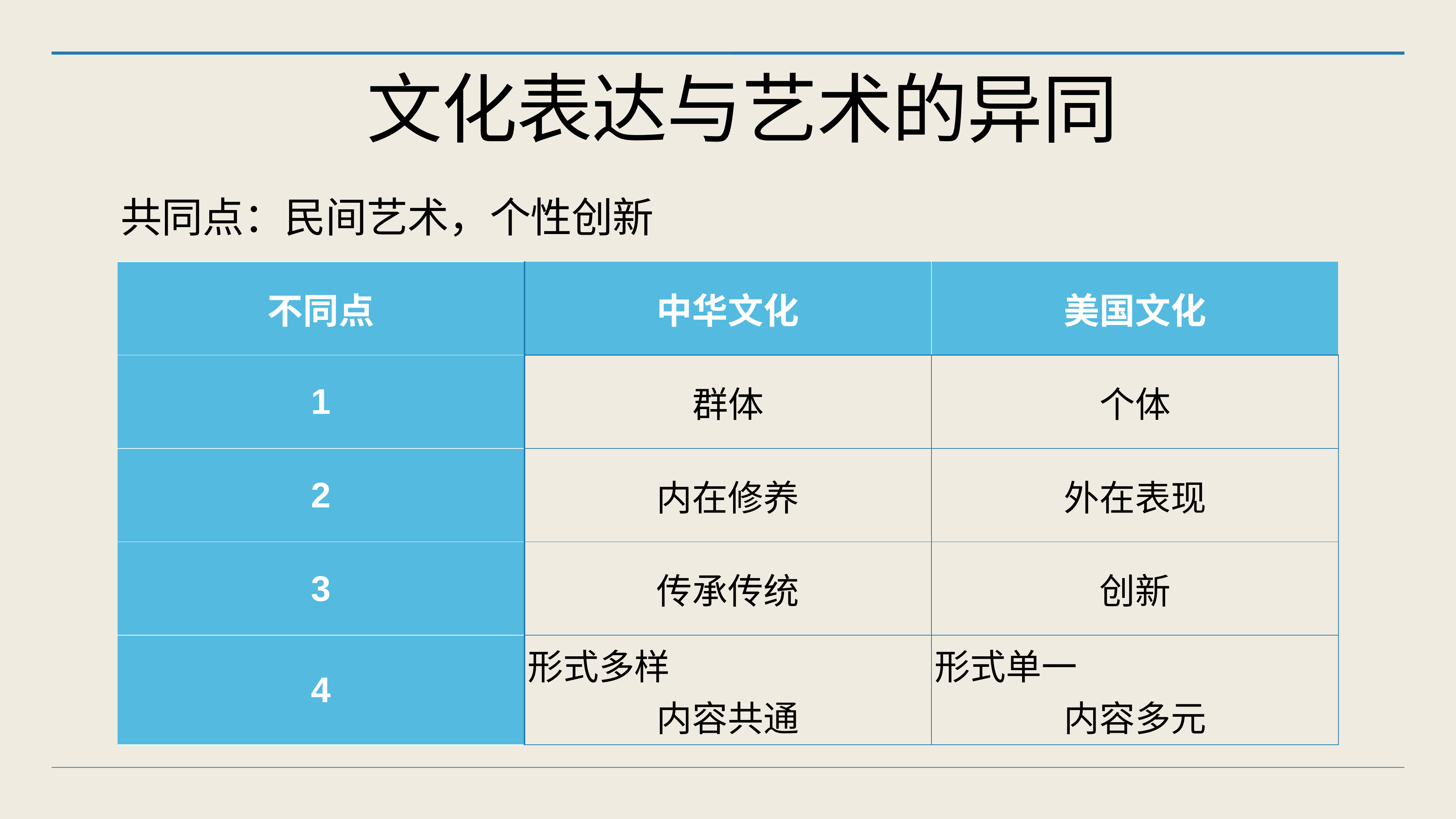

# 文化表达与艺术的异同
共同点：民间艺术，个性创新
| 不同点 | 中华文化 | 美国文化 |
| --- | --- | --- |
| 1 | 群体 | 个体 |
| 2 | 内在修养 | 外在表现 |
| 3 | 传承传统 | 创新 |
| 4 | 形式多样 内容共通 | 形式单一 内容多元 |